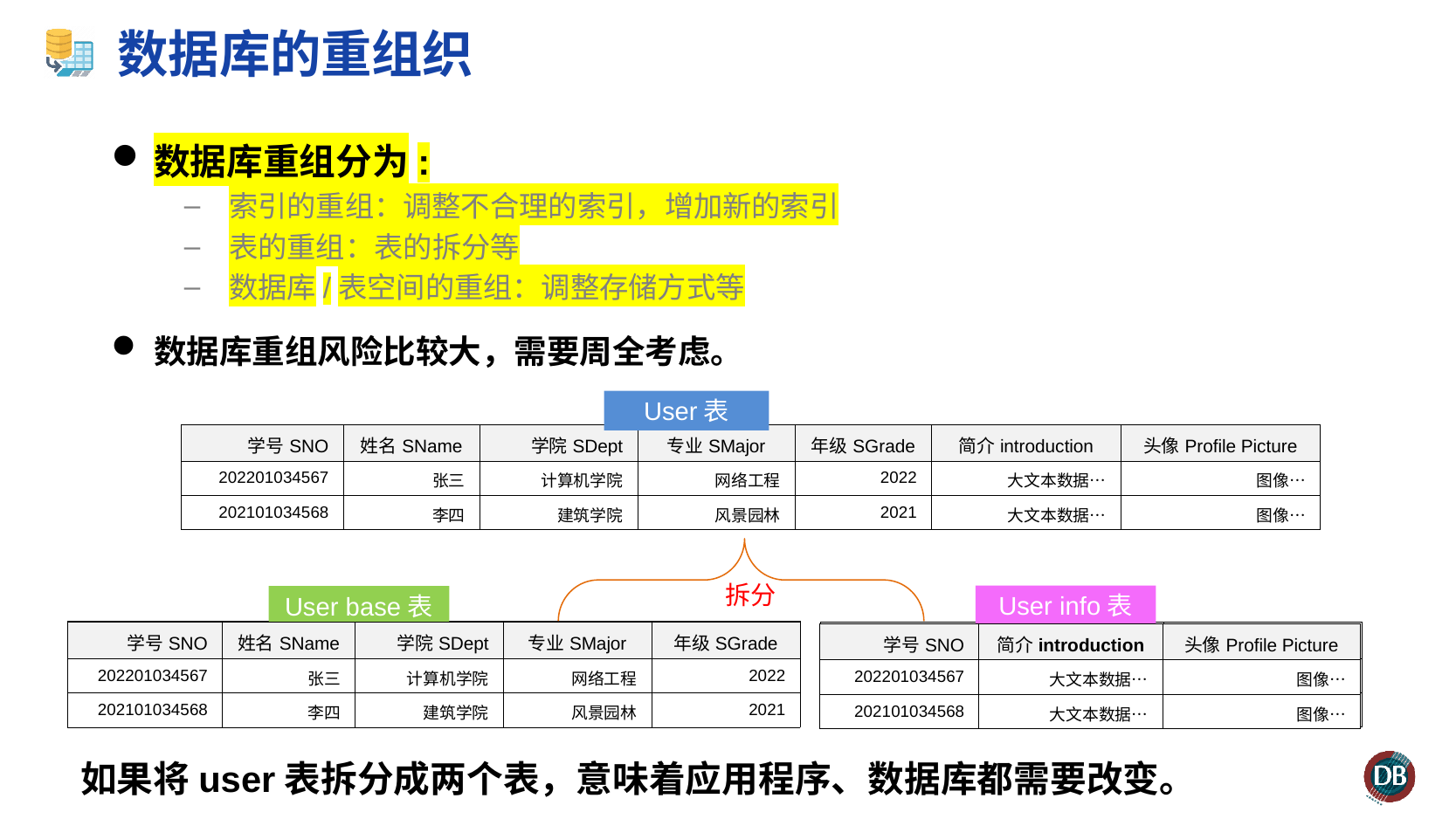

# 数据库的重组织
数据库重组分为:
索引的重组：调整不合理的索引，增加新的索引
表的重组：表的拆分等
数据库/表空间的重组：调整存储方式等
数据库重组风险比较大，需要周全考虑。
User表
| 学号SNO | 姓名SName | 学院SDept | 专业SMajor | 年级SGrade | 简介introduction | 头像Profile Picture |
| --- | --- | --- | --- | --- | --- | --- |
| 202201034567 | 张三 | 计算机学院 | 网络工程 | 2022 | 大文本数据… | 图像… |
| 202101034568 | 李四 | 建筑学院 | 风景园林 | 2021 | 大文本数据… | 图像… |

拆分
User info表
User base表
| 学号SNO | 姓名SName | 学院SDept | 专业SMajor | 年级SGrade |
| --- | --- | --- | --- | --- |
|  |  |  |  |  |
|  |  |  |  |  |
| 学号SNO | 简介introduction | 头像Profile Picture |
| --- | --- | --- |
|  |  |  |
|  |  |  |
| 学号SNO | 姓名SName | 学院SDept | 专业SMajor | 年级SGrade |
| --- | --- | --- | --- | --- |
| 202201034567 | 张三 | 计算机学院 | 网络工程 | 2022 |
| 202101034568 | 李四 | 建筑学院 | 风景园林 | 2021 |
| 学号SNO | 简介introduction | 头像Profile Picture |
| --- | --- | --- |
| 202201034567 | 大文本数据… | 图像… |
| 202101034568 | 大文本数据… | 图像… |
如果将user表拆分成两个表，意味着应用程序、数据库都需要改变。